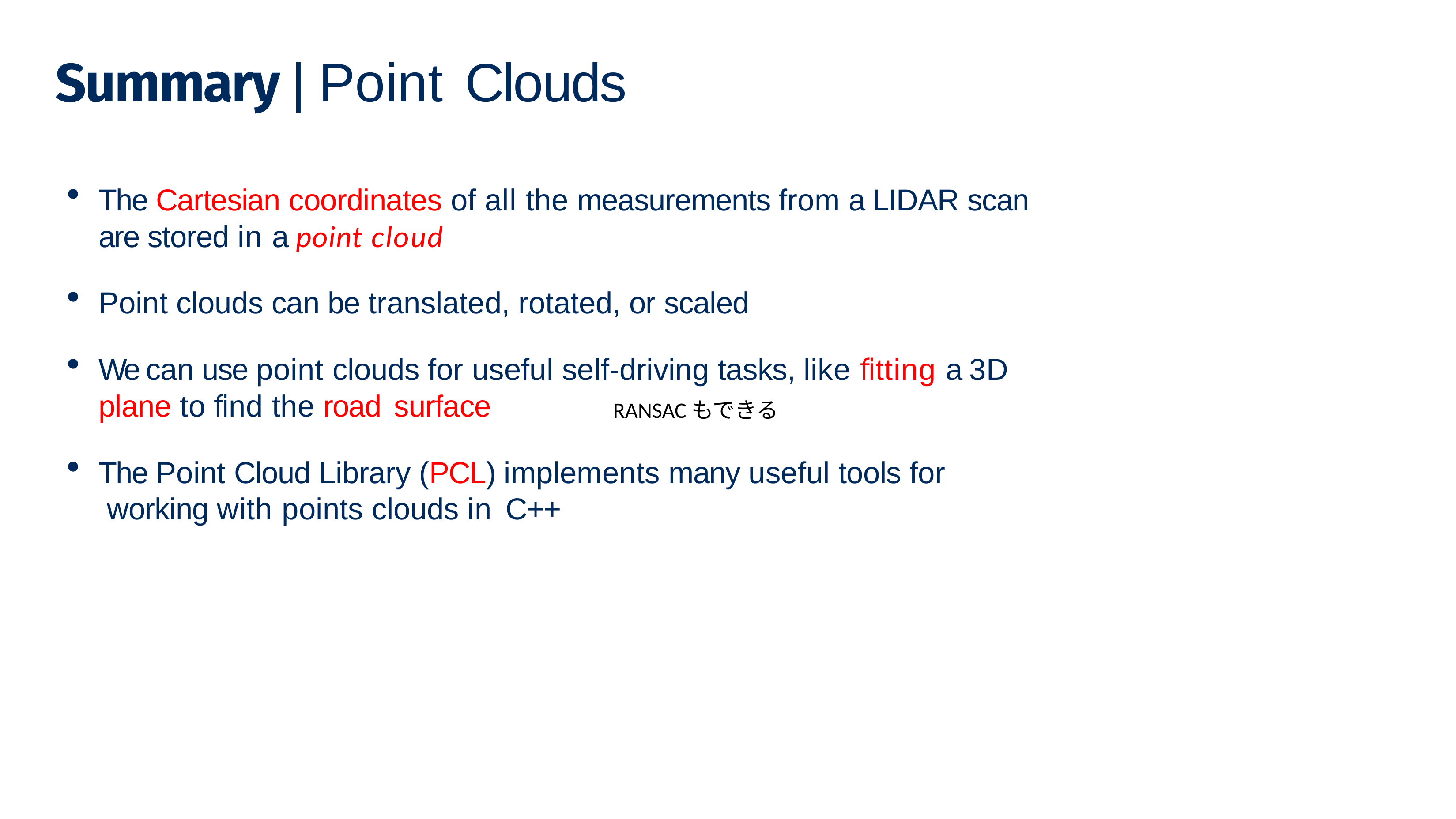

# Summary | Point Clouds
The Cartesian coordinates of all the measurements from a LIDAR scan  are stored in a point cloud
Point clouds can be translated, rotated, or scaled
We can use point clouds for useful self-driving tasks, like fitting a 3D  plane to find the road surface
The Point Cloud Library (PCL) implements many useful tools for  working with points clouds in C++
RANSACもできる